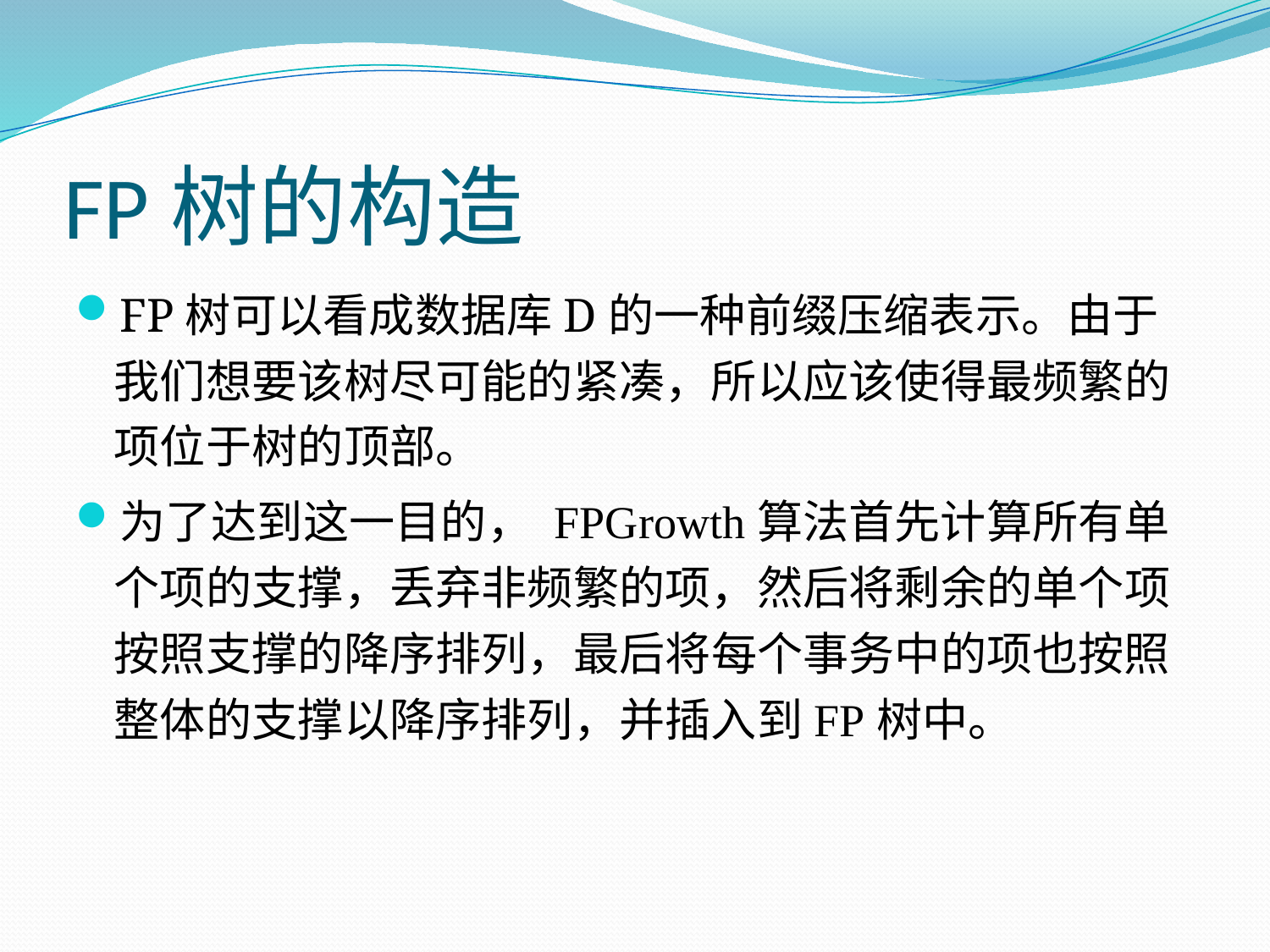

# FP树的构造
FP树可以看成数据库D的一种前缀压缩表示。由于我们想要该树尽可能的紧凑，所以应该使得最频繁的项位于树的顶部。
为了达到这一目的， FPGrowth算法首先计算所有单个项的支撑，丢弃非频繁的项，然后将剩余的单个项按照支撑的降序排列，最后将每个事务中的项也按照整体的支撑以降序排列，并插入到FP树中。